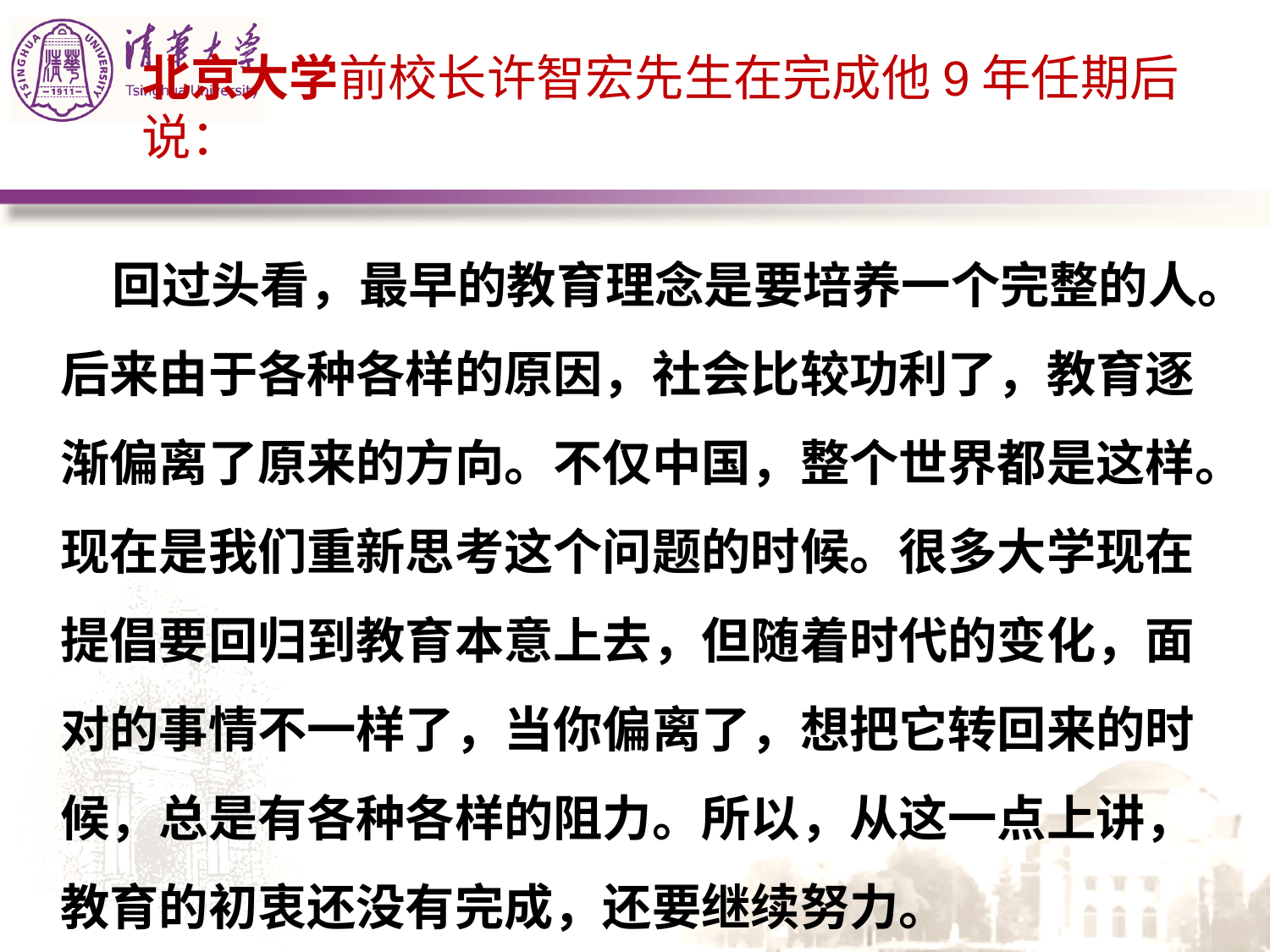

# 北京大学前校长许智宏先生在完成他9年任期后说：
        回过头看，最早的教育理念是要培养一个完整的人。后来由于各种各样的原因，社会比较功利了，教育逐渐偏离了原来的方向。不仅中国，整个世界都是这样。现在是我们重新思考这个问题的时候。很多大学现在提倡要回归到教育本意上去，但随着时代的变化，面对的事情不一样了，当你偏离了，想把它转回来的时候，总是有各种各样的阻力。所以，从这一点上讲，教育的初衷还没有完成，还要继续努力。